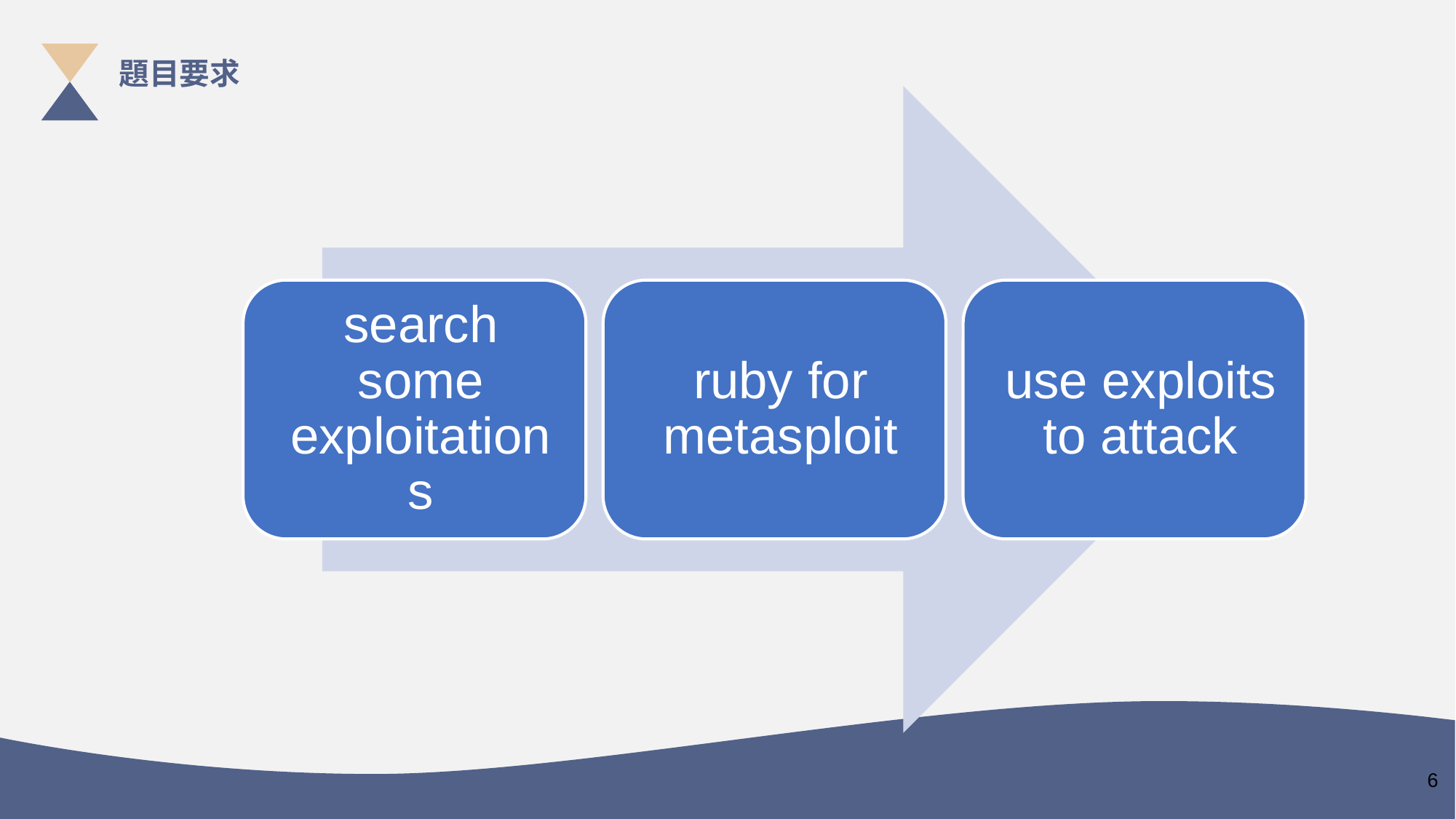

題目要求
search some exploitations
ruby for metasploit
use exploits to attack

6